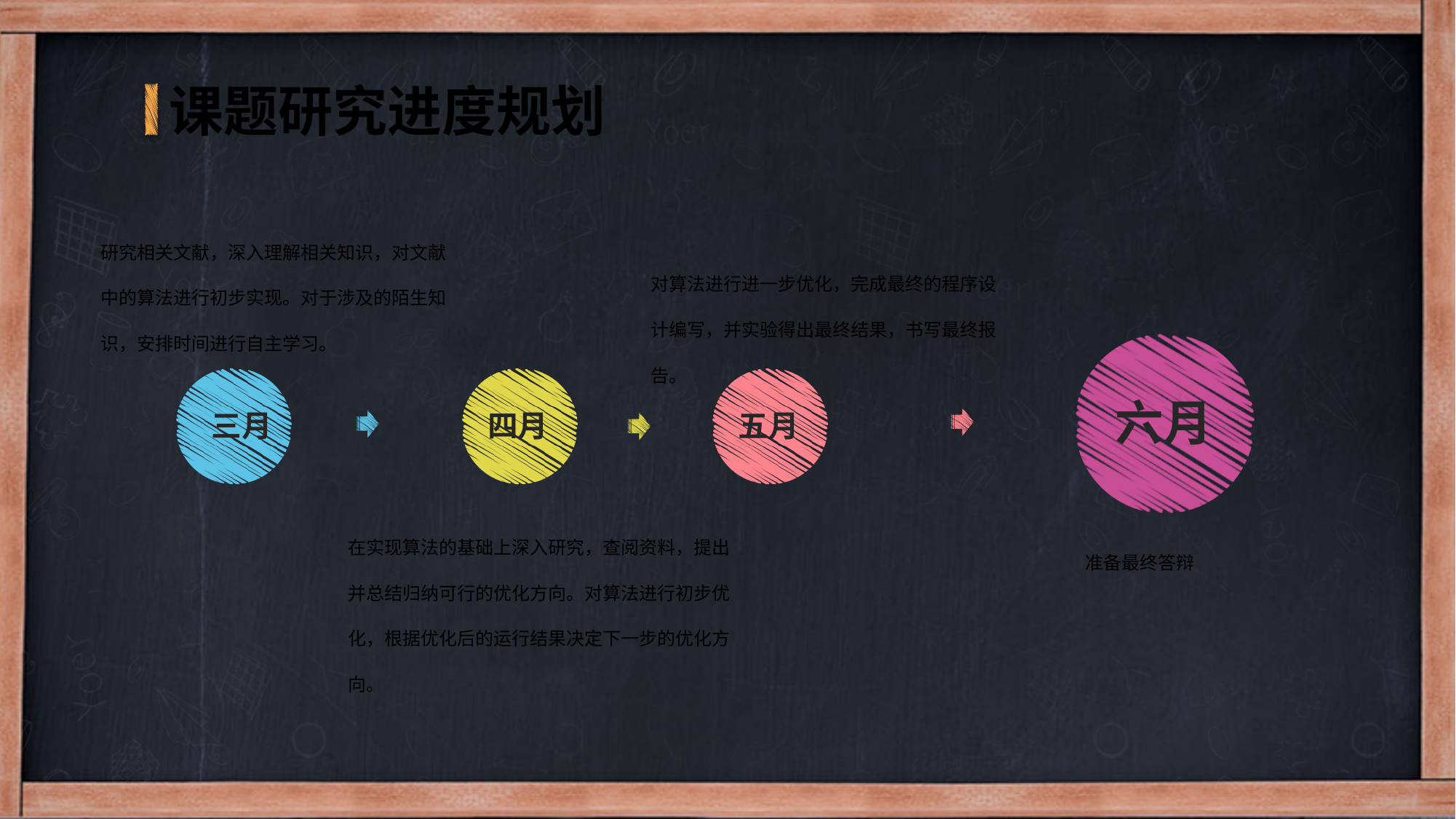

课题研究进度规划

研究相关文献，深入理解相关知识，对文献中的算法进行初步实现。对于涉及的陌生知识，安排时间进行自主学习。
对算法进行进一步优化，完成最终的程序设计编写，并实验得出最终结果，书写最终报告。

六月
五月
三月
四月

在实现算法的基础上深入研究，查阅资料，提出并总结归纳可行的优化方向。对算法进行初步优化，根据优化后的运行结果决定下一步的优化方向。
准备最终答辩